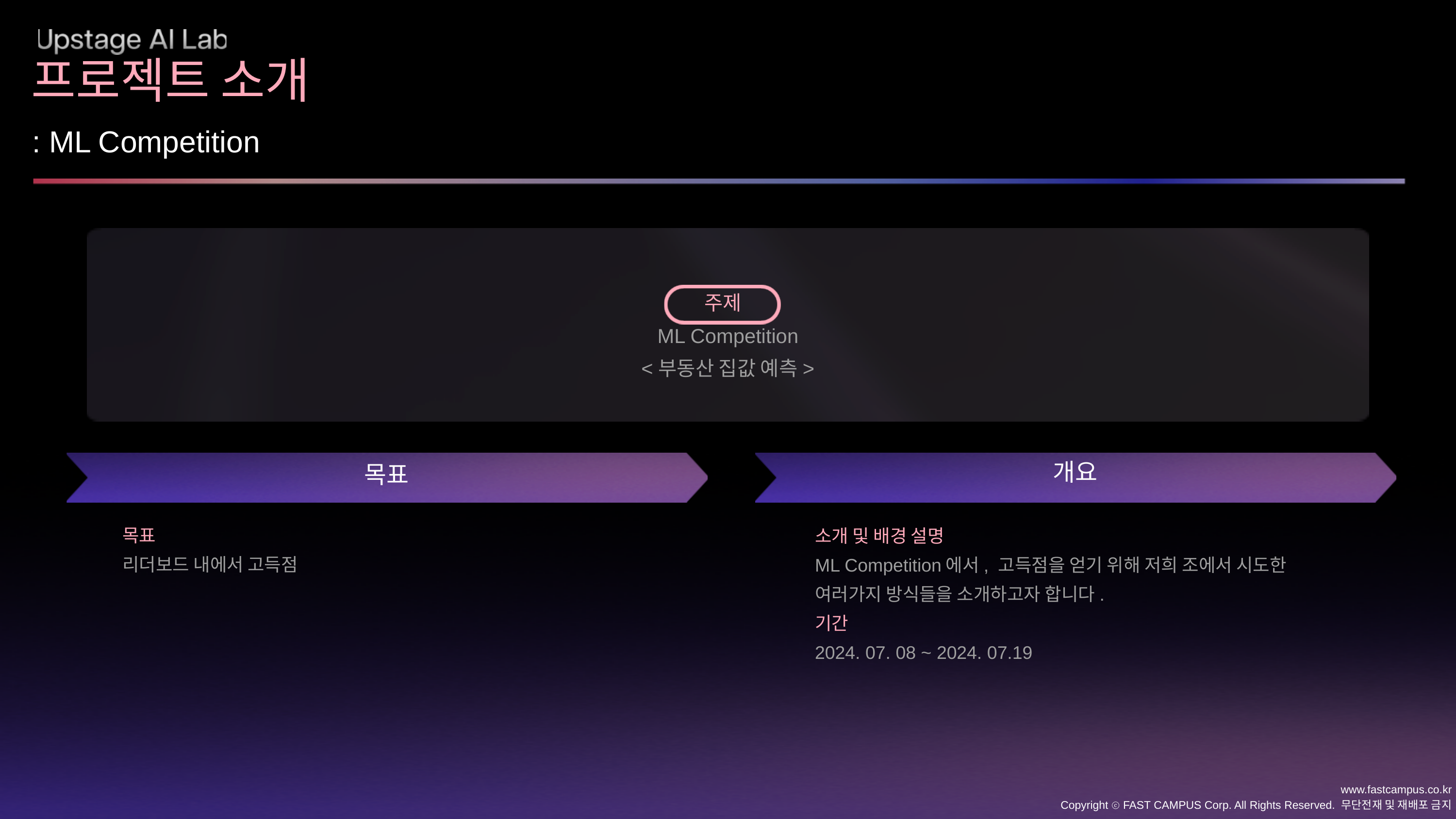

프로젝트 소개
: ML Competition

주제
ML Competition
<부동산 집값 예측>

개요
목표
목표
리더보드 내에서 고득점
소개 및 배경 설명
ML Competition에서, 고득점을 얻기 위해 저희 조에서 시도한
여러가지 방식들을 소개하고자 합니다.
기간
2024. 07. 08 ~ 2024. 07.19

www.fastcampus.co.kr
Copyright ⓒ FAST CAMPUS Corp. All Rights Reserved. 무단전재 및 재배포 금지